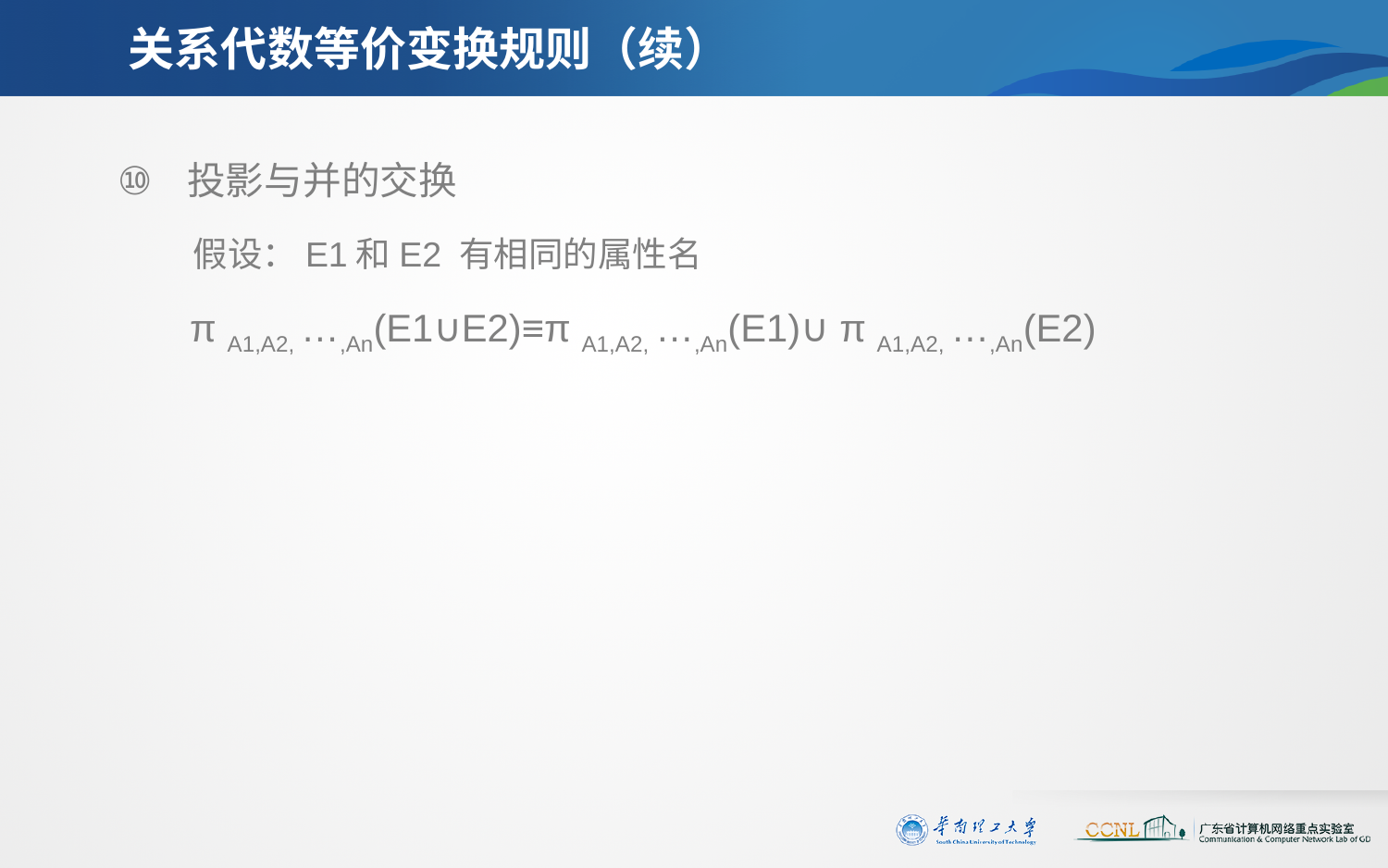

# 关系代数等价变换规则（续）
投影与并的交换
	   假设：E1和E2 有相同的属性名
 	   π A1,A2, …,An(E1∪E2)≡π A1,A2, …,An(E1)∪ π A1,A2, …,An(E2)